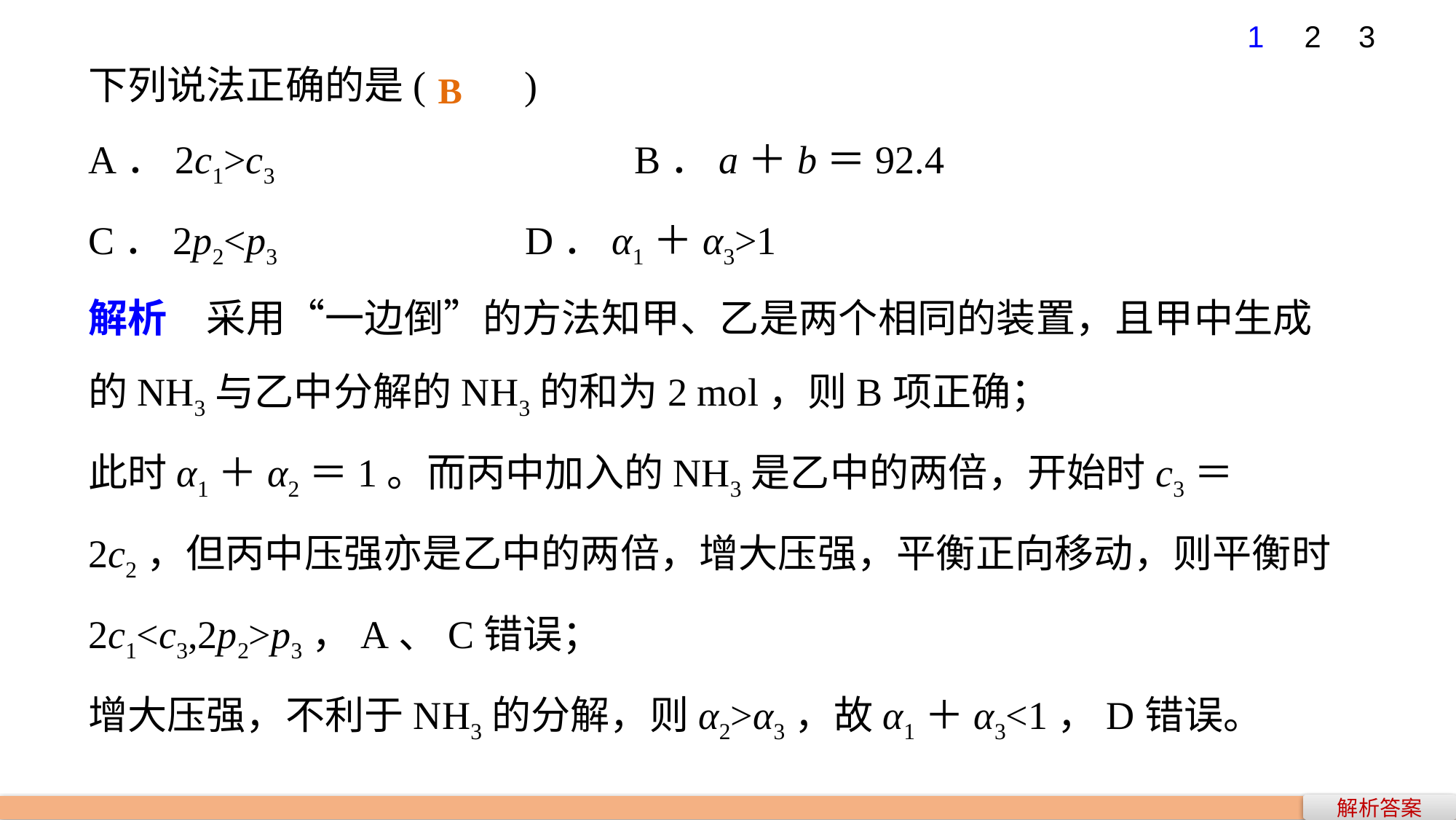

1
2
3
下列说法正确的是(　　)
A．2c1>c3　　　　　　　　	B．a＋b＝92.4
C．2p2<p3  			D．α1＋α3>1
解析　采用“一边倒”的方法知甲、乙是两个相同的装置，且甲中生成的NH3与乙中分解的NH3的和为2 mol，则B项正确；
此时α1＋α2＝1。而丙中加入的NH3是乙中的两倍，开始时c3＝2c2，但丙中压强亦是乙中的两倍，增大压强，平衡正向移动，则平衡时2c1<c3,2p2>p3，A、C错误；
增大压强，不利于NH3的分解，则α2>α3，故α1＋α3<1，D错误。
B
解析答案